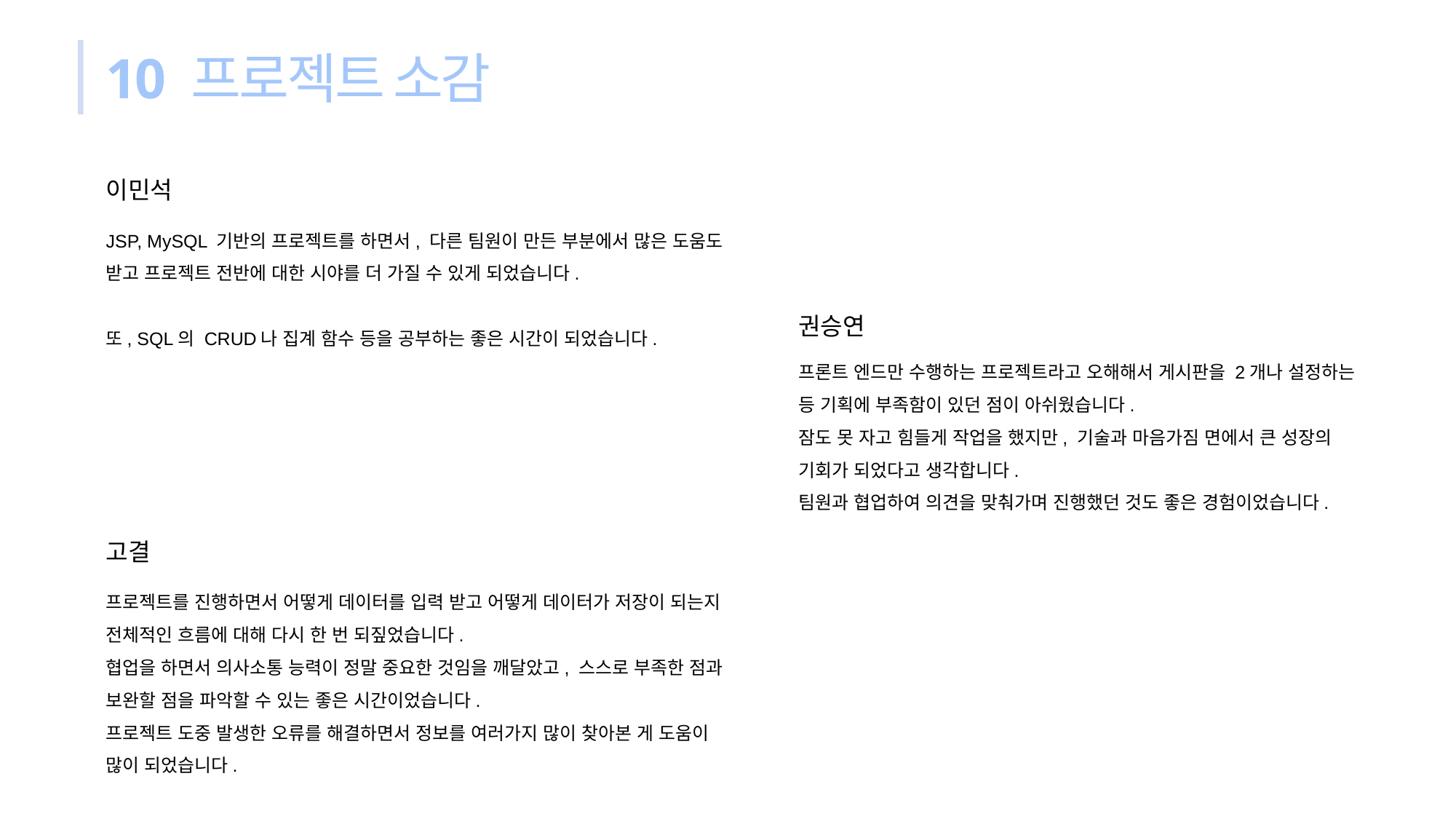

10 프로젝트 소감

이민석
JSP, MySQL 기반의 프로젝트를 하면서, 다른 팀원이 만든 부분에서 많은 도움도 받고 프로젝트 전반에 대한 시야를 더 가질 수 있게 되었습니다.

또, SQL의 CRUD나 집계 함수 등을 공부하는 좋은 시간이 되었습니다.
권승연
프론트 엔드만 수행하는 프로젝트라고 오해해서 게시판을 2개나 설정하는 등 기획에 부족함이 있던 점이 아쉬웠습니다.
잠도 못 자고 힘들게 작업을 했지만, 기술과 마음가짐 면에서 큰 성장의 기회가 되었다고 생각합니다.
팀원과 협업하여 의견을 맞춰가며 진행했던 것도 좋은 경험이었습니다.
고결
프로젝트를 진행하면서 어떻게 데이터를 입력 받고 어떻게 데이터가 저장이 되는지 전체적인 흐름에 대해 다시 한 번 되짚었습니다.
협업을 하면서 의사소통 능력이 정말 중요한 것임을 깨달았고, 스스로 부족한 점과 보완할 점을 파악할 수 있는 좋은 시간이었습니다.
프로젝트 도중 발생한 오류를 해결하면서 정보를 여러가지 많이 찾아본 게 도움이 많이 되었습니다.